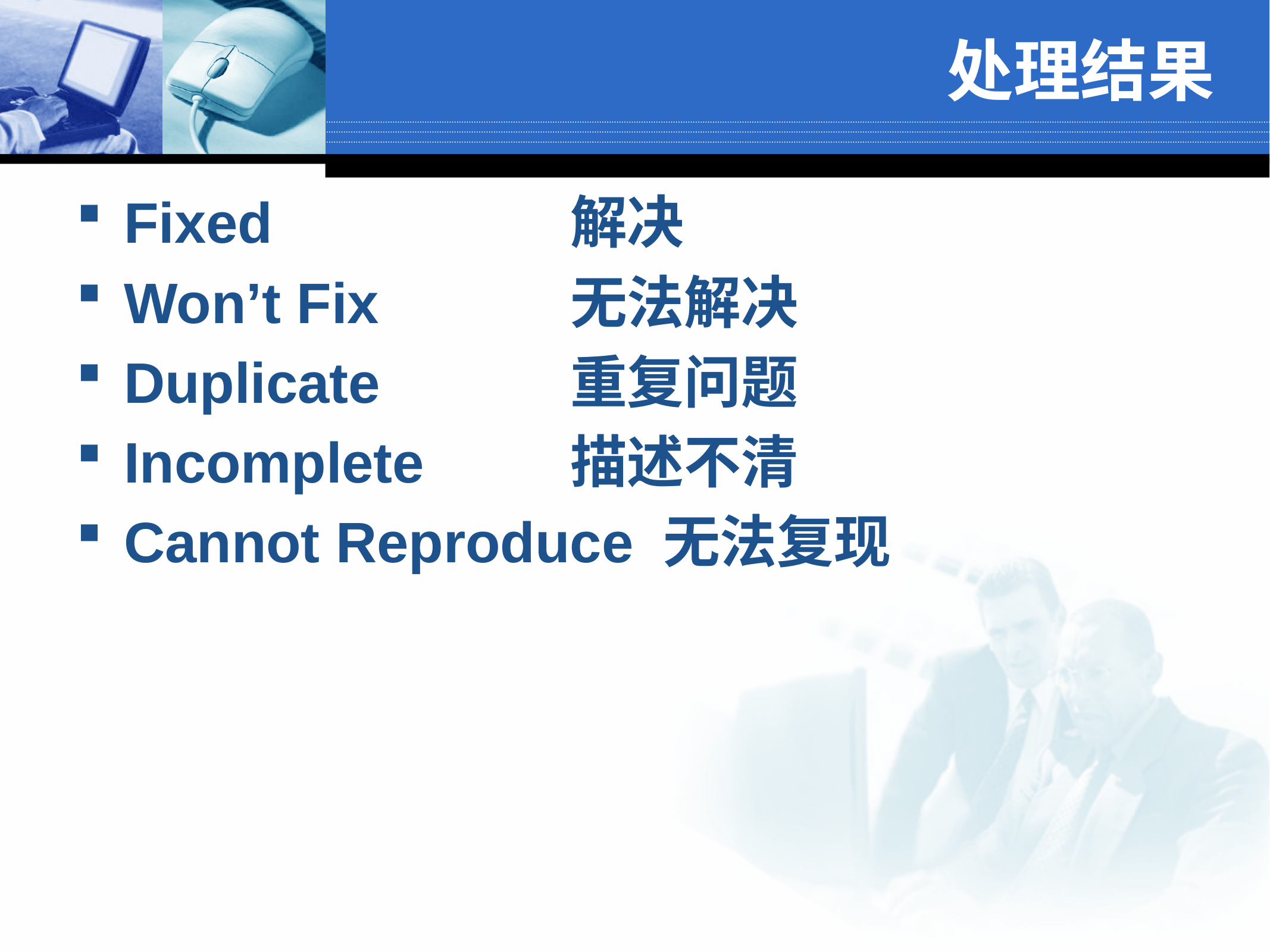

# 处理结果
Fixed 				解决
Won’t Fix			无法解决
Duplicate			重复问题
Incomplete 		描述不清
Cannot Reproduce 无法复现